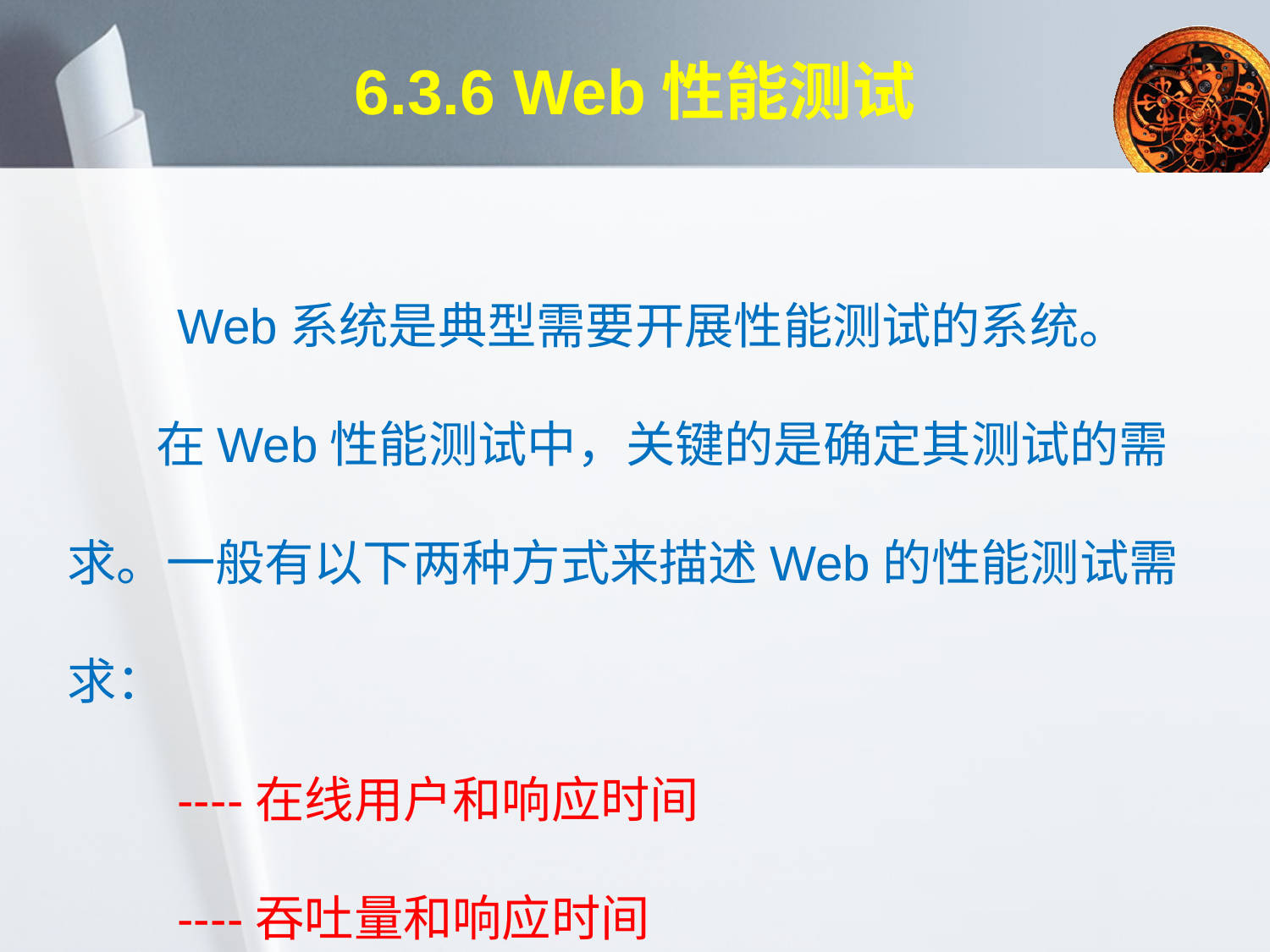

# 6.3.6 Web性能测试
        Web系统是典型需要开展性能测试的系统。
       在Web性能测试中，关键的是确定其测试的需求。一般有以下两种方式来描述Web的性能测试需求：
        ----在线用户和响应时间
        ----吞吐量和响应时间